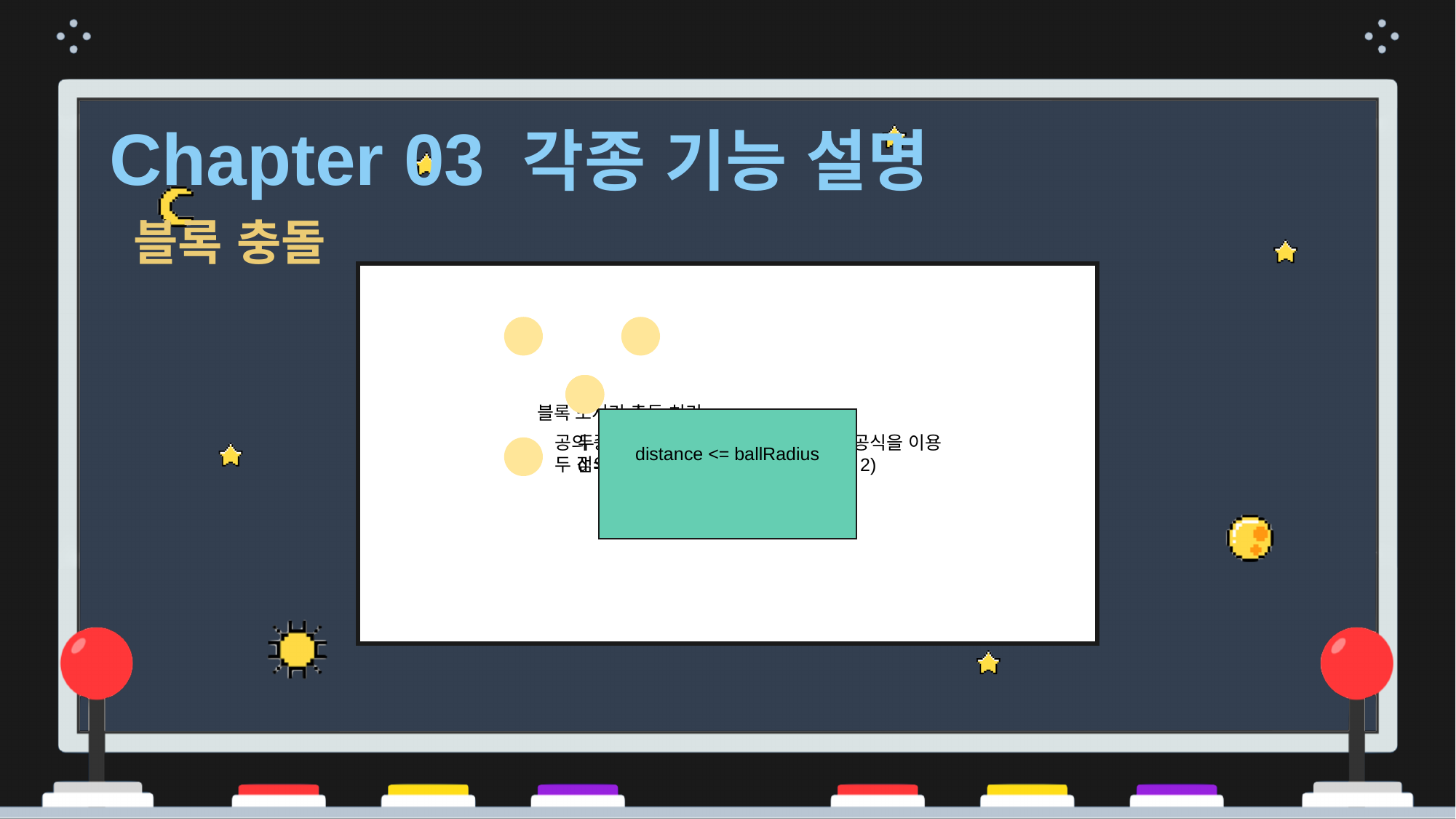

Chapter 03 각종 기능 설명
블록 충돌

블록 모서리 충돌 처리

두 점 (x1, y1), (x2, y2)
d = ((x2 – x1)^2 + (y2 – y1)^2)^(1 / 2)
공의 중심점과 벽의 모서리 점과의 거리 공식을 이용
두 점의 거리 <= 공의 반지름
distance <= ballRadius